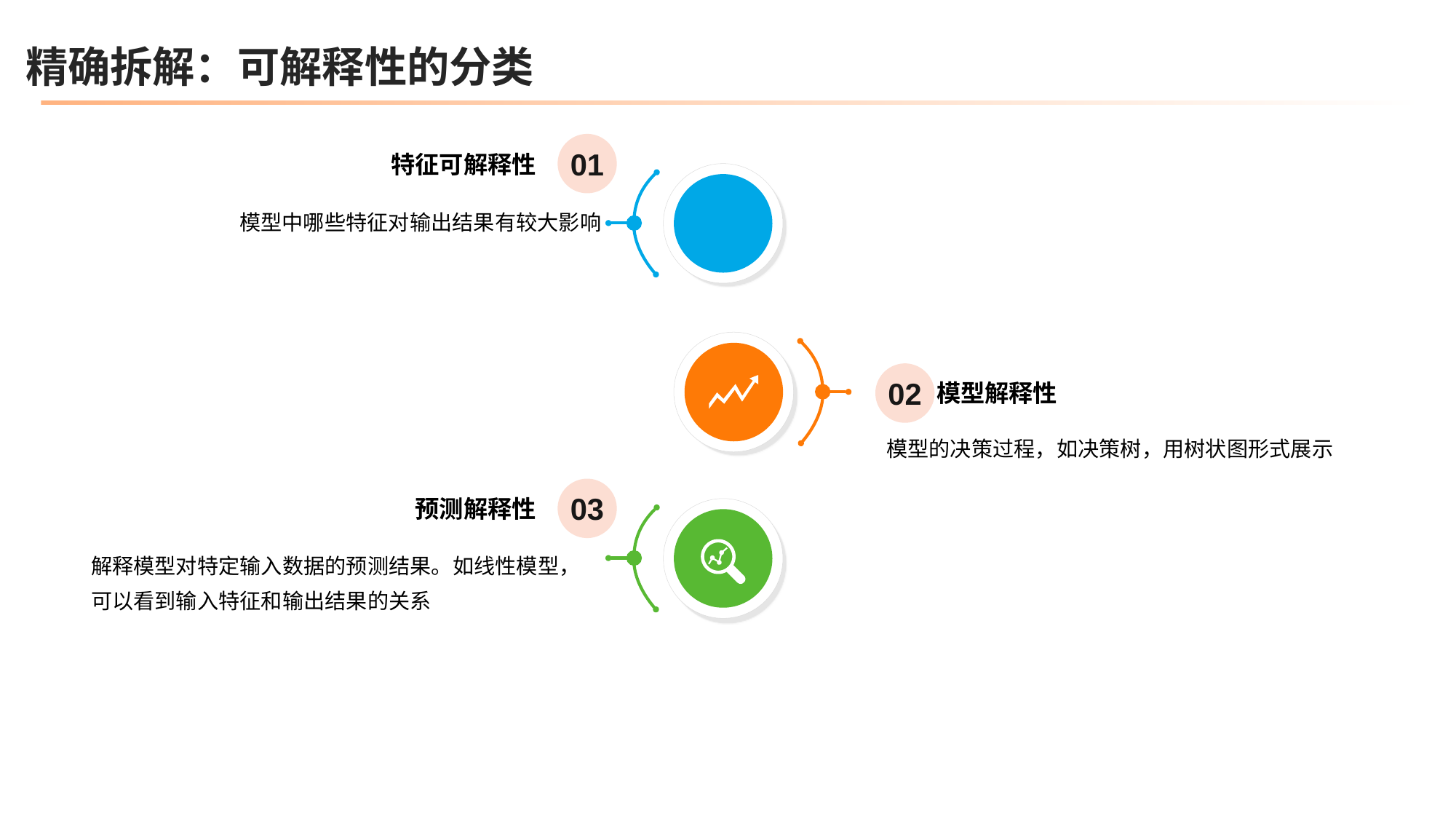

精确拆解：可解释性的分类

01
特征可解释性

模型中哪些特征对输出结果有较大影响

02
模型解释性

模型的决策过程，如决策树，用树状图形式展示
03
预测解释性

解释模型对特定输入数据的预测结果。如线性模型，可以看到输入特征和输出结果的关系